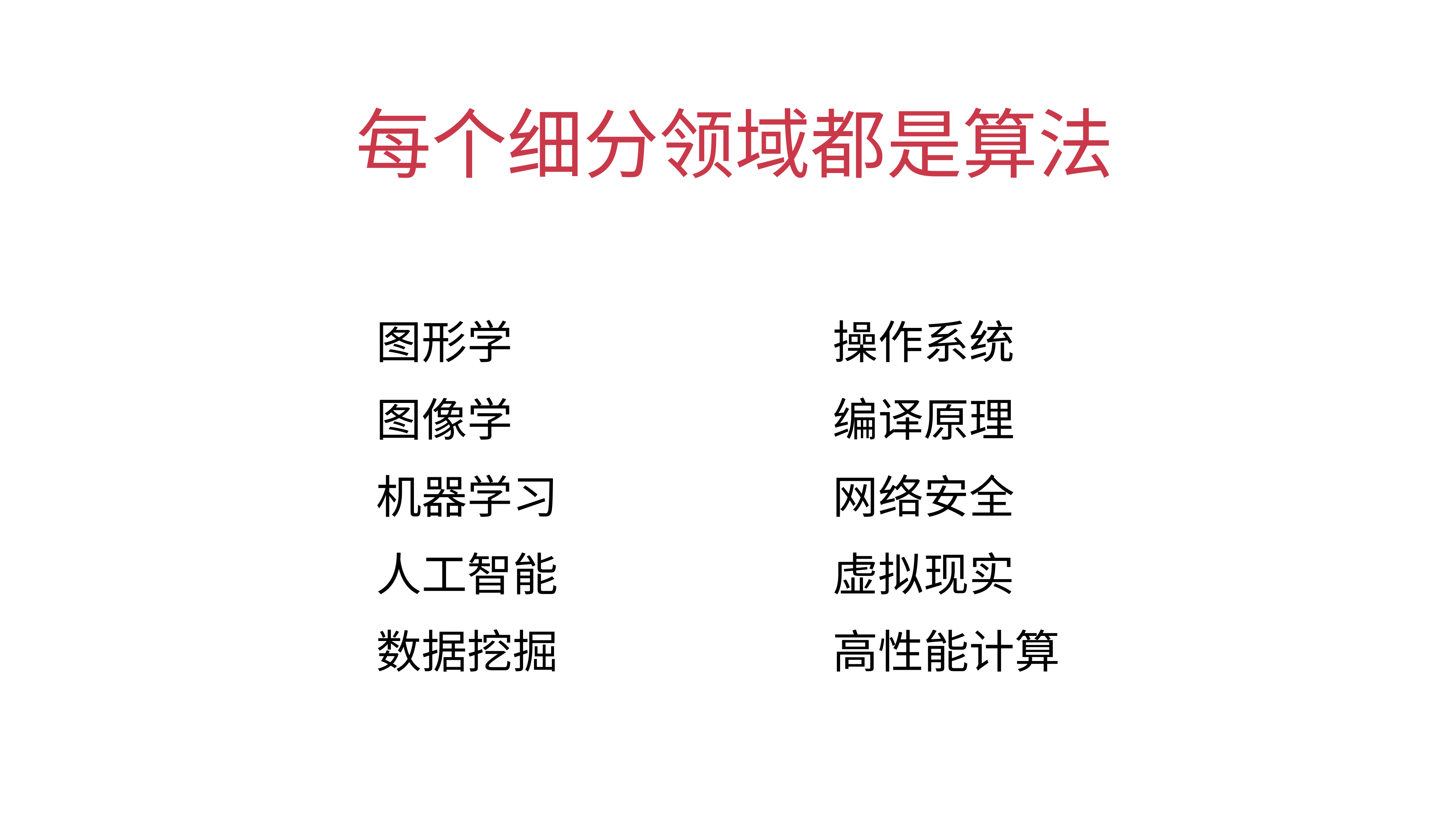

# 每个细分领域都是算法
图形学
图像学
机器学习
人工智能
数据挖掘
操作系统
编译原理
网络安全
虚拟现实
高性能计算